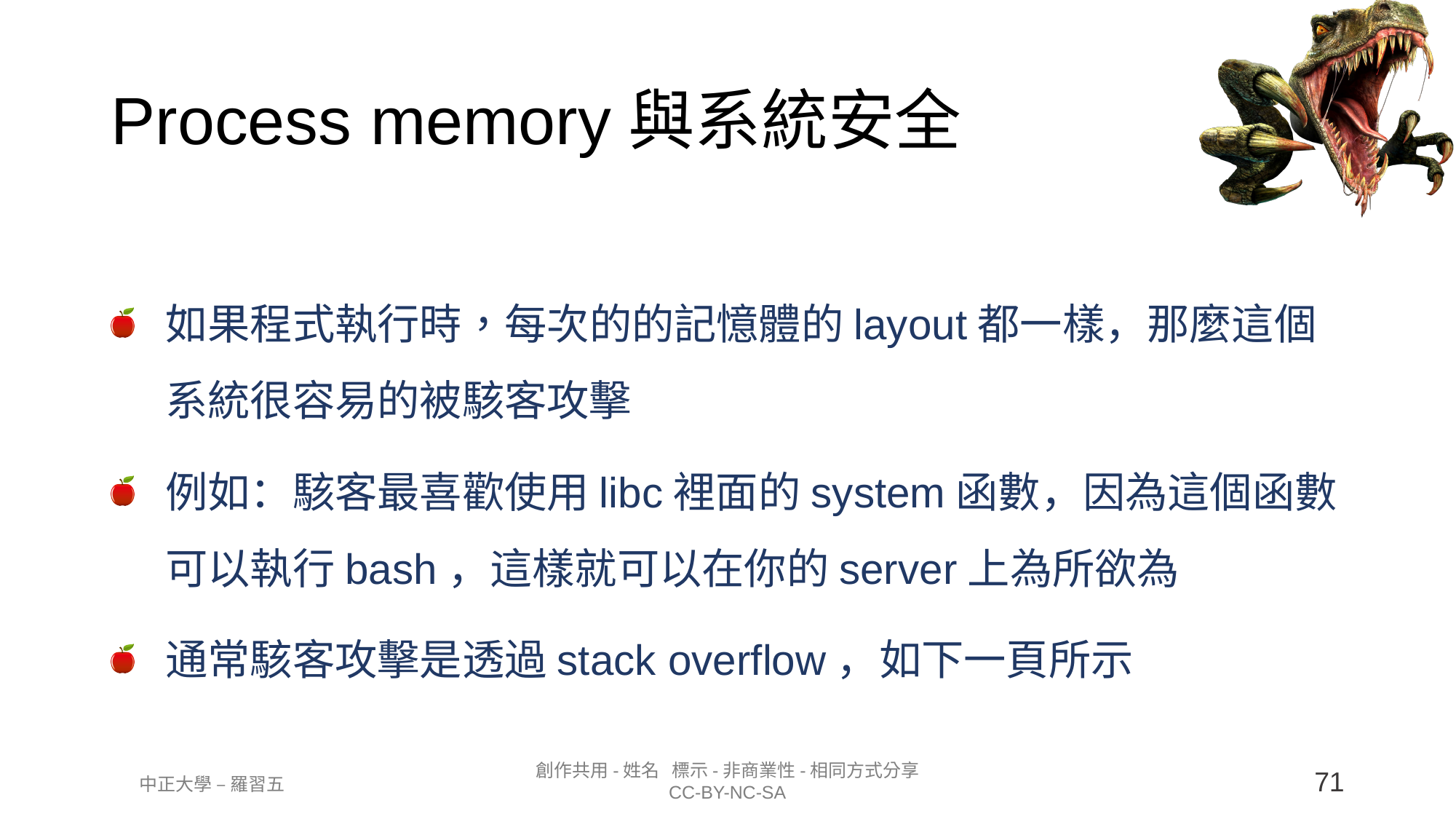

# Process memory與系統安全
如果程式執行時，每次的的記憶體的layout都一樣，那麼這個系統很容易的被駭客攻擊
例如：駭客最喜歡使用libc裡面的system函數，因為這個函數可以執行bash，這樣就可以在你的server上為所欲為
通常駭客攻擊是透過stack overflow，如下一頁所示